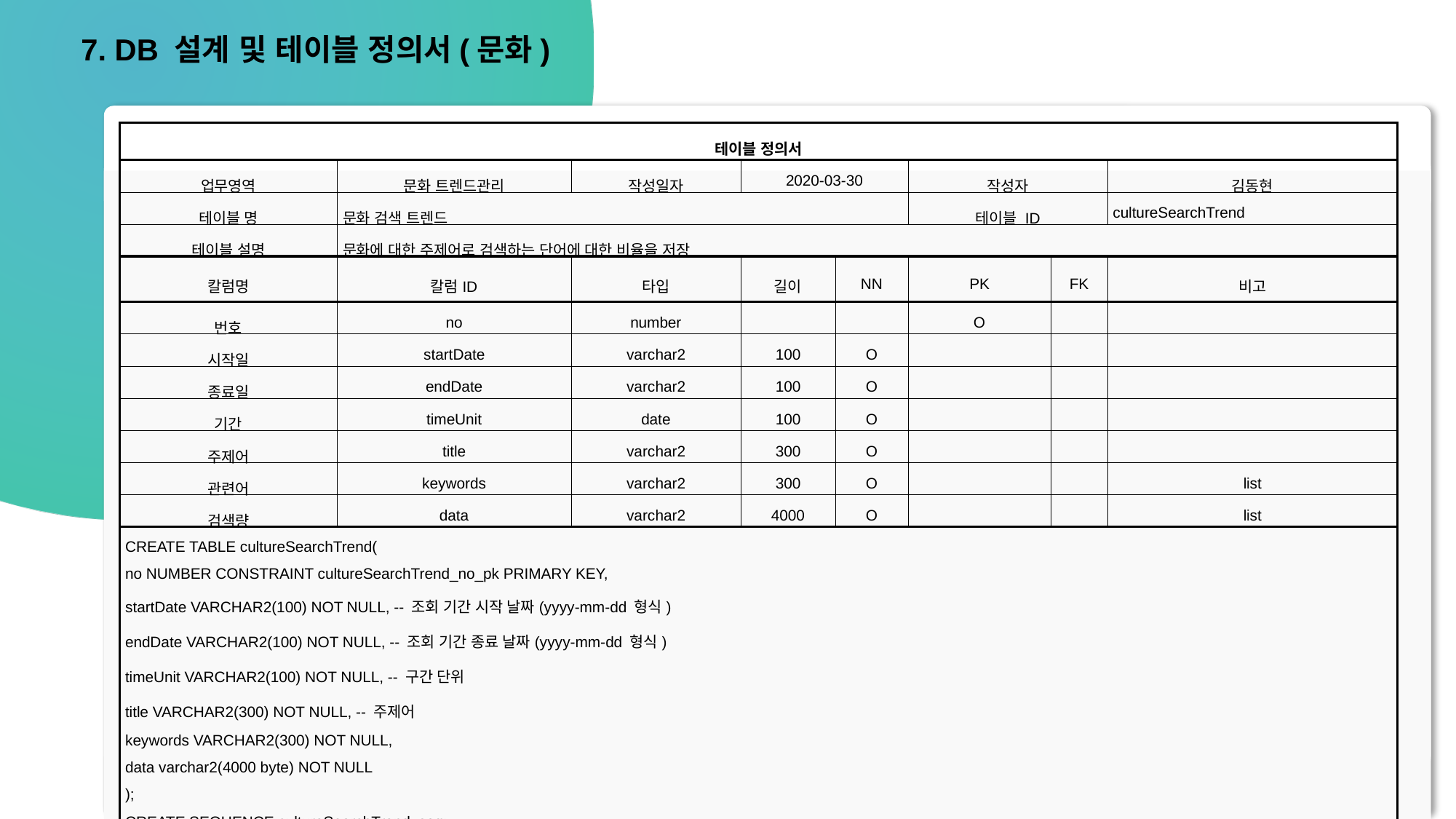

7. DB 설계 및 테이블 정의서(문화)
| 테이블 정의서 |  |  |  |  |  |  |  |
| --- | --- | --- | --- | --- | --- | --- | --- |
| 업무영역 | 문화 트렌드관리 | 작성일자 | 2020-03-30 |  | 작성자 |  | 김동현 |
| 테이블 명 | 문화 검색 트렌드 |  |  |  | 테이블 ID |  | cultureSearchTrend |
| 테이블 설명 | 문화에 대한 주제어로 검색하는 단어에 대한 비율을 저장 |  |  |  |  |  |  |
| 칼럼명 | 칼럼ID | 타입 | 길이 | NN | PK | FK | 비고 |
| 번호 | no | number |  |  | O |  |  |
| 시작일 | startDate | varchar2 | 100 | O |  |  |  |
| 종료일 | endDate | varchar2 | 100 | O |  |  |  |
| 기간 | timeUnit | date | 100 | O |  |  |  |
| 주제어 | title | varchar2 | 300 | O |  |  |  |
| 관련어 | keywords | varchar2 | 300 | O |  |  | list |
| 검색량 | data | varchar2 | 4000 | O |  |  | list |
| CREATE TABLE cultureSearchTrend( no NUMBER CONSTRAINT cultureSearchTrend\_no\_pk PRIMARY KEY, startDate VARCHAR2(100) NOT NULL, -- 조회 기간 시작 날짜(yyyy-mm-dd 형식) endDate VARCHAR2(100) NOT NULL, -- 조회 기간 종료 날짜(yyyy-mm-dd 형식) timeUnit VARCHAR2(100) NOT NULL, -- 구간 단위 title VARCHAR2(300) NOT NULL, -- 주제어 keywords VARCHAR2(300) NOT NULL, data varchar2(4000 byte) NOT NULL ); CREATE SEQUENCE cultureSearchTrend\_seq; |  |  |  |  |  |  |  |